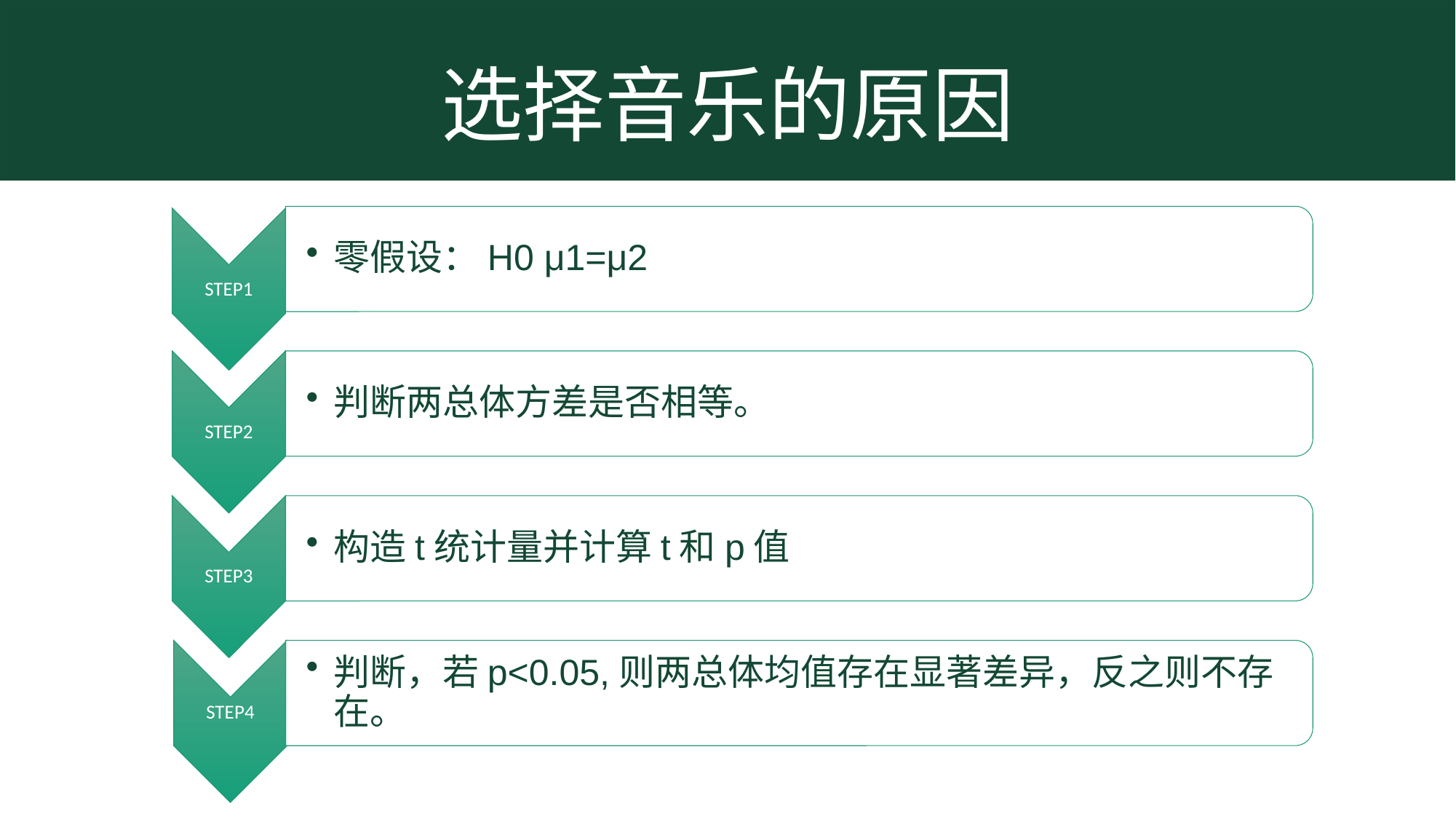

选择音乐的原因
STEP1
零假设：H0 μ1=μ2
STEP2
判断两总体方差是否相等。
STEP3
构造t统计量并计算t和p值
STEP4

判断，若p<0.05,则两总体均值存在显著差异，反之则不存在。